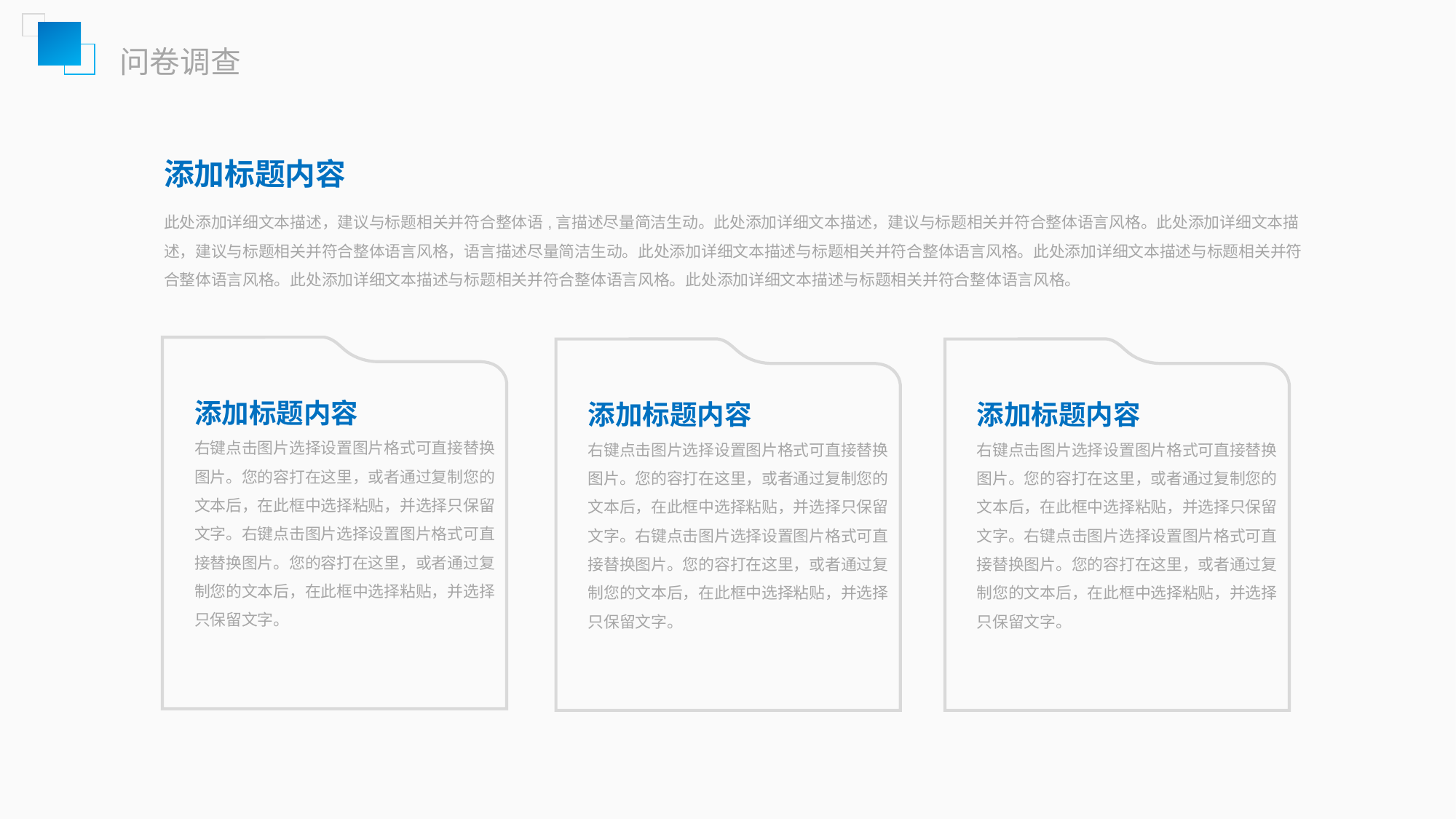

问卷调查

添加标题内容
此处添加详细文本描述，建议与标题相关并符合整体语,言描述尽量简洁生动。此处添加详细文本描述，建议与标题相关并符合整体语言风格。此处添加详细文本描述，建议与标题相关并符合整体语言风格，语言描述尽量简洁生动。此处添加详细文本描述与标题相关并符合整体语言风格。此处添加详细文本描述与标题相关并符合整体语言风格。此处添加详细文本描述与标题相关并符合整体语言风格。此处添加详细文本描述与标题相关并符合整体语言风格。

添加标题内容
右键点击图片选择设置图片格式可直接替换图片。您的容打在这里，或者通过复制您的文本后，在此框中选择粘贴，并选择只保留文字。右键点击图片选择设置图片格式可直接替换图片。您的容打在这里，或者通过复制您的文本后，在此框中选择粘贴，并选择只保留文字。
添加标题内容
右键点击图片选择设置图片格式可直接替换图片。您的容打在这里，或者通过复制您的文本后，在此框中选择粘贴，并选择只保留文字。右键点击图片选择设置图片格式可直接替换图片。您的容打在这里，或者通过复制您的文本后，在此框中选择粘贴，并选择只保留文字。
添加标题内容
右键点击图片选择设置图片格式可直接替换图片。您的容打在这里，或者通过复制您的文本后，在此框中选择粘贴，并选择只保留文字。右键点击图片选择设置图片格式可直接替换图片。您的容打在这里，或者通过复制您的文本后，在此框中选择粘贴，并选择只保留文字。